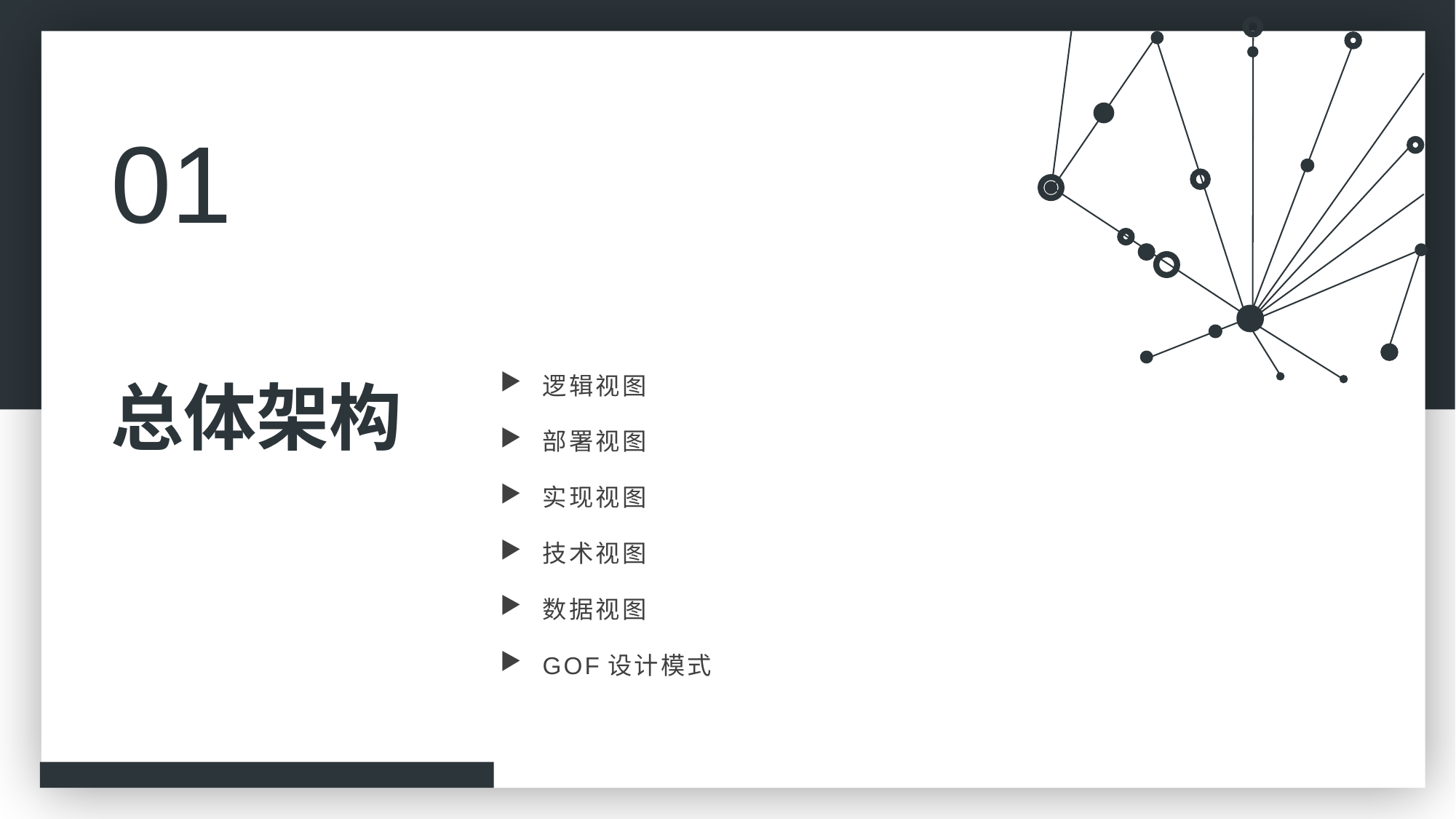

01

逻辑视图
部署视图
实现视图
技术视图
数据视图
GOF设计模式
总体架构